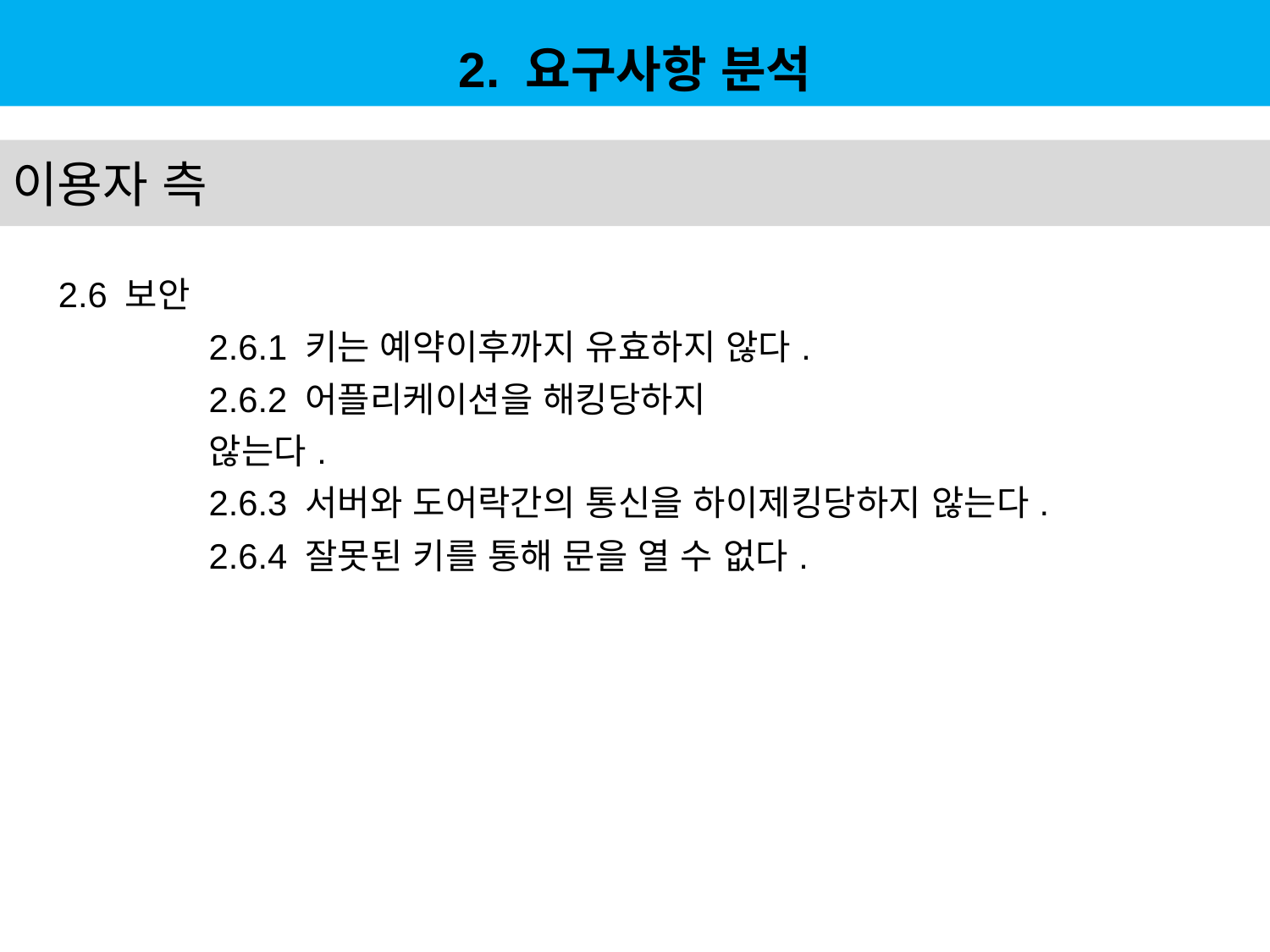

2. 요구사항 분석
이용자 측
| 2.6 보안 |  |  |  |  |  |  |
| --- | --- | --- | --- | --- | --- | --- |
|  | 2.6.1 키는 예약이후까지 유효하지 않다. |  |  |  |  |  |
|  | 2.6.2 어플리케이션을 해킹당하지 않는다. |  |  |  |  |  |
|  | 2.6.3 서버와 도어락간의 통신을 하이제킹당하지 않는다. |  |  |  |  |  |
|  | 2.6.4 잘못된 키를 통해 문을 열 수 없다. |  |  |  |  |  |